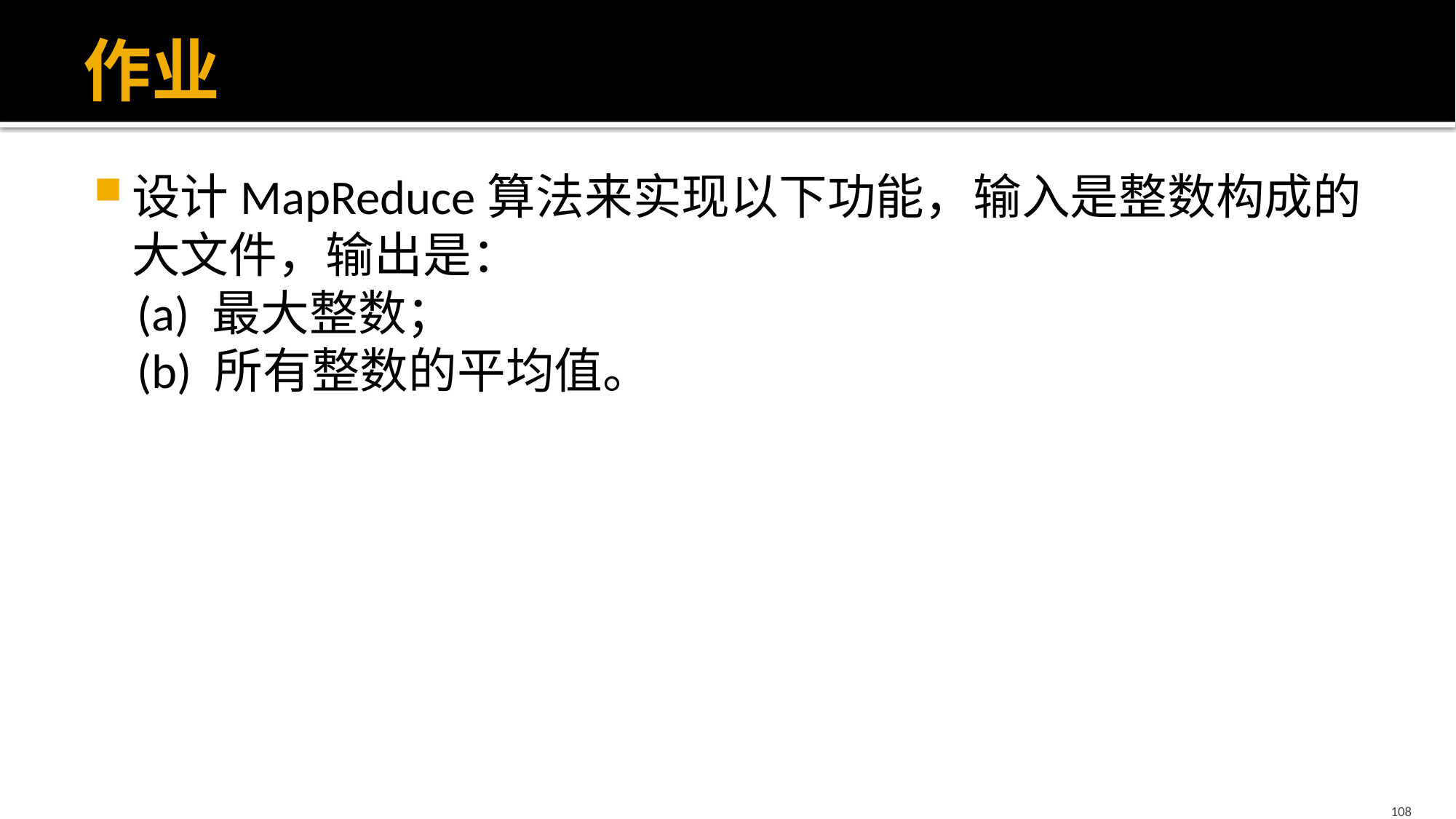

# 作业
设计MapReduce算法来实现以下功能，输入是整数构成的大文件，输出是：
    (a) 最大整数；
    (b) 所有整数的平均值。
108